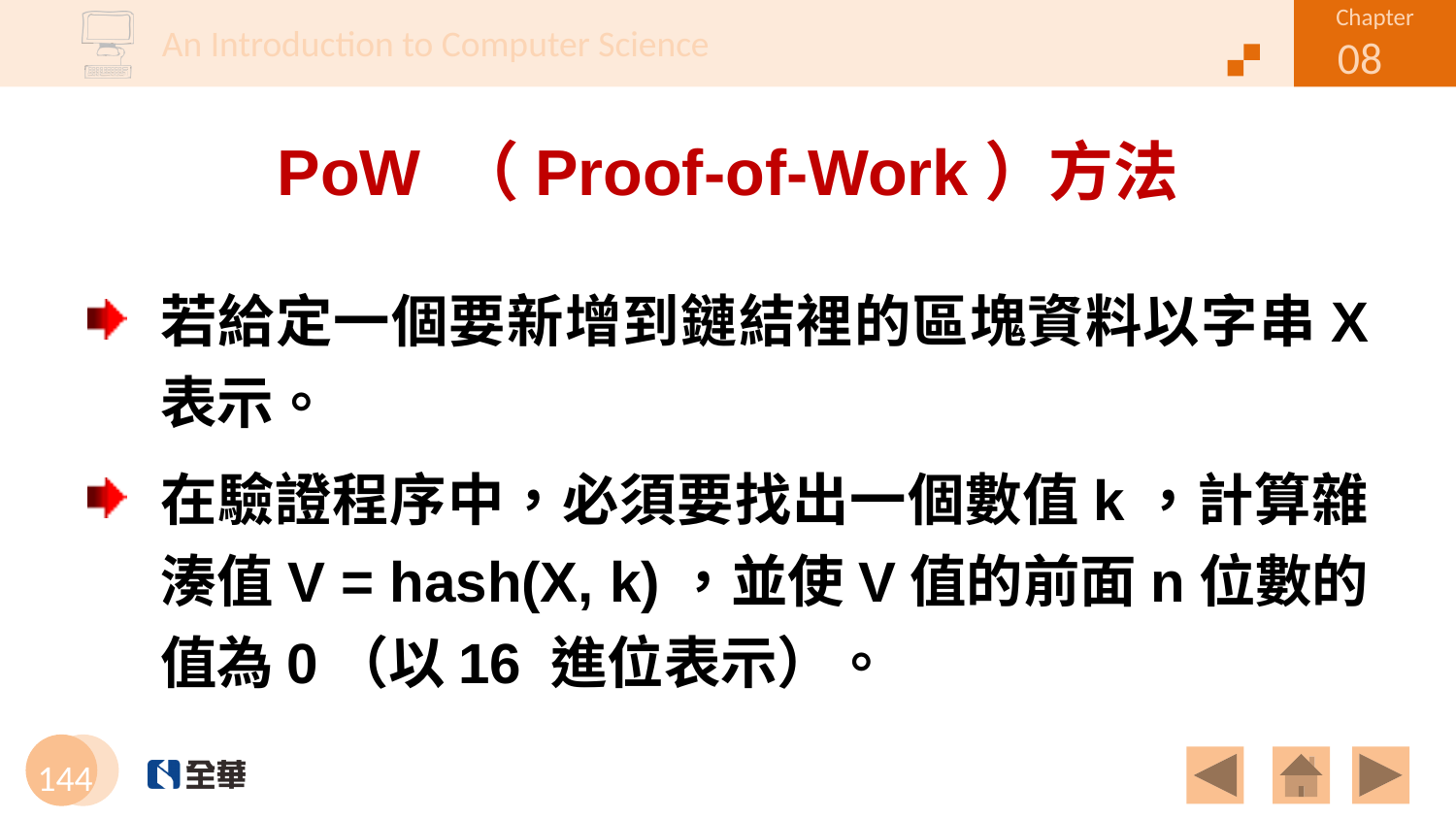

# PoW （Proof-of-Work）方法
若給定一個要新增到鏈結裡的區塊資料以字串X 表示。
在驗證程序中，必須要找出一個數值k，計算雜湊值V = hash(X, k)，並使V值的前面n位數的值為0（以16 進位表示）。